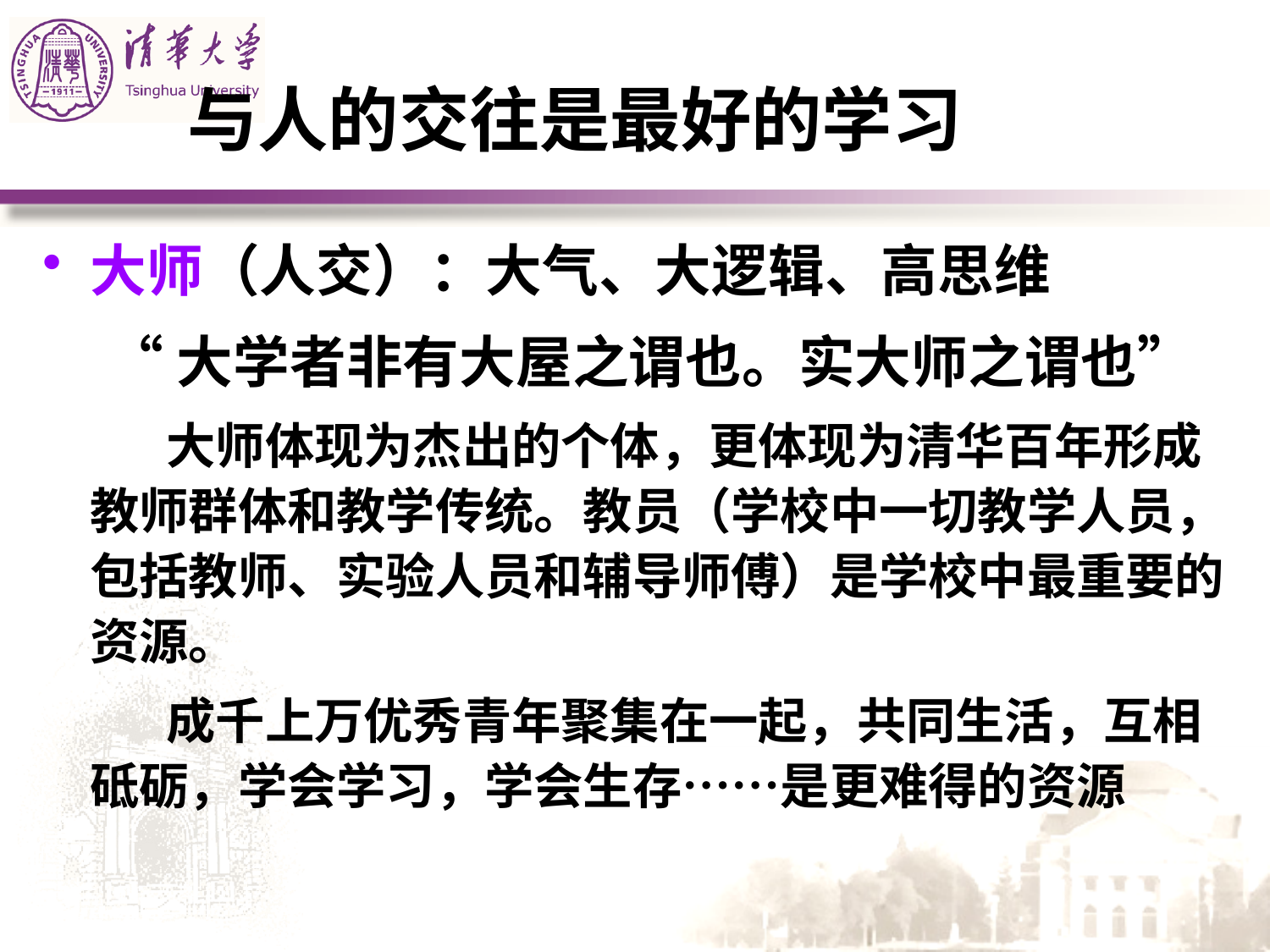

# 与人的交往是最好的学习
大师（人交）：大气、大逻辑、高思维
     “大学者非有大屋之谓也。实大师之谓也”
          大师体现为杰出的个体，更体现为清华百年形成教师群体和教学传统。教员（学校中一切教学人员，包括教师、实验人员和辅导师傅）是学校中最重要的资源。
          成千上万优秀青年聚集在一起，共同生活，互相砥砺，学会学习，学会生存……是更难得的资源